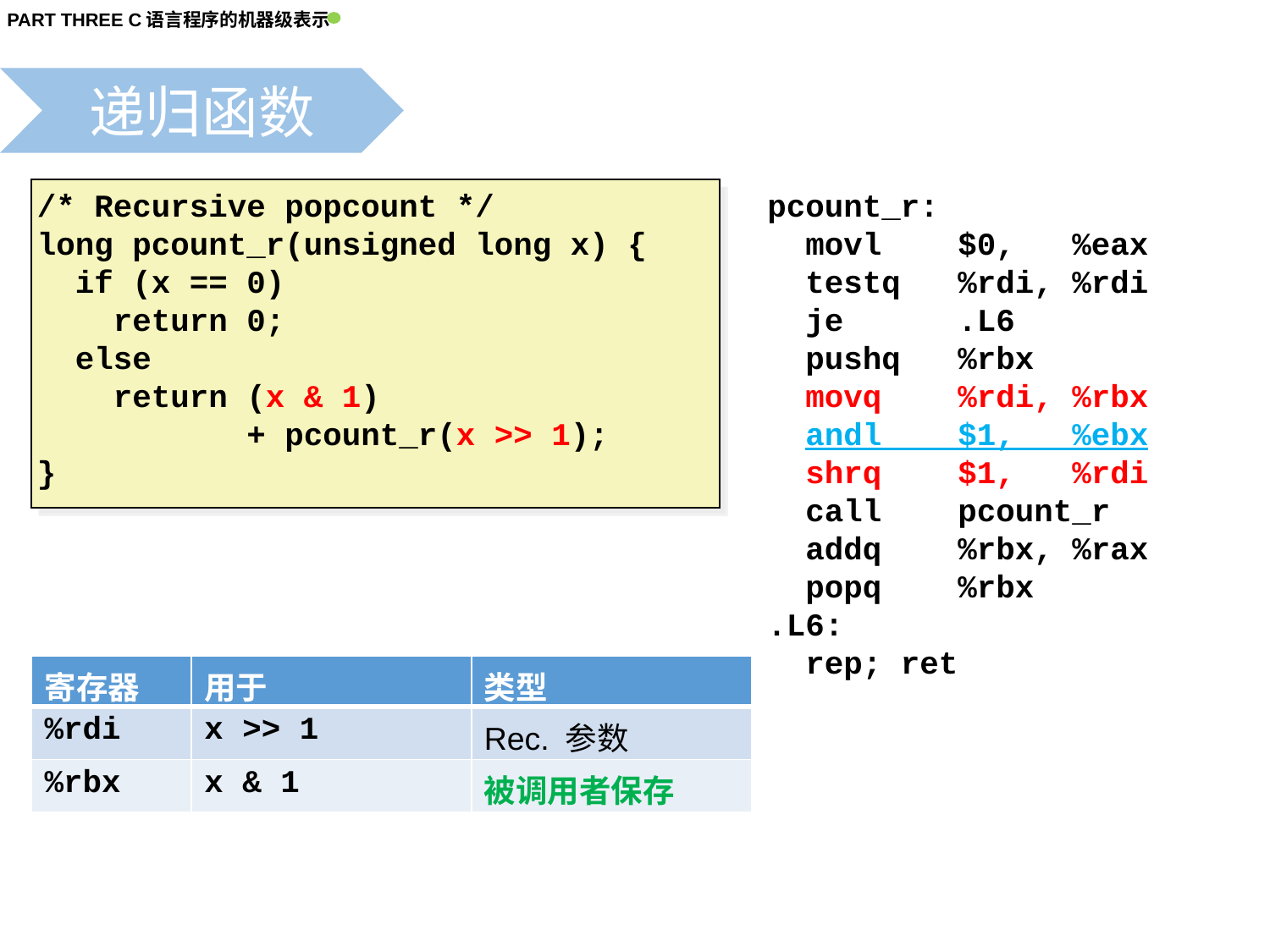

PART THREE C语言程序的机器级表示

递归函数
/* Recursive popcount */
long pcount_r(unsigned long x) {
  if (x == 0)
    return 0;
  else
    return (x & 1)
           + pcount_r(x >> 1);
}
pcount_r:
  movl    $0,   %eax
  testq   %rdi, %rdi
  je      .L6
  pushq   %rbx
  movq    %rdi, %rbx
  andl    $1,   %ebx
  shrq    $1,   %rdi
  call    pcount_r
  addq    %rbx, %rax
  popq    %rbx
.L6:
  rep; ret
| 寄存器 | 用于 | 类型 |
| --- | --- | --- |
| %rdi | x >> 1 | Rec. 参数 |
| %rbx | x & 1 | 被调用者保存 |